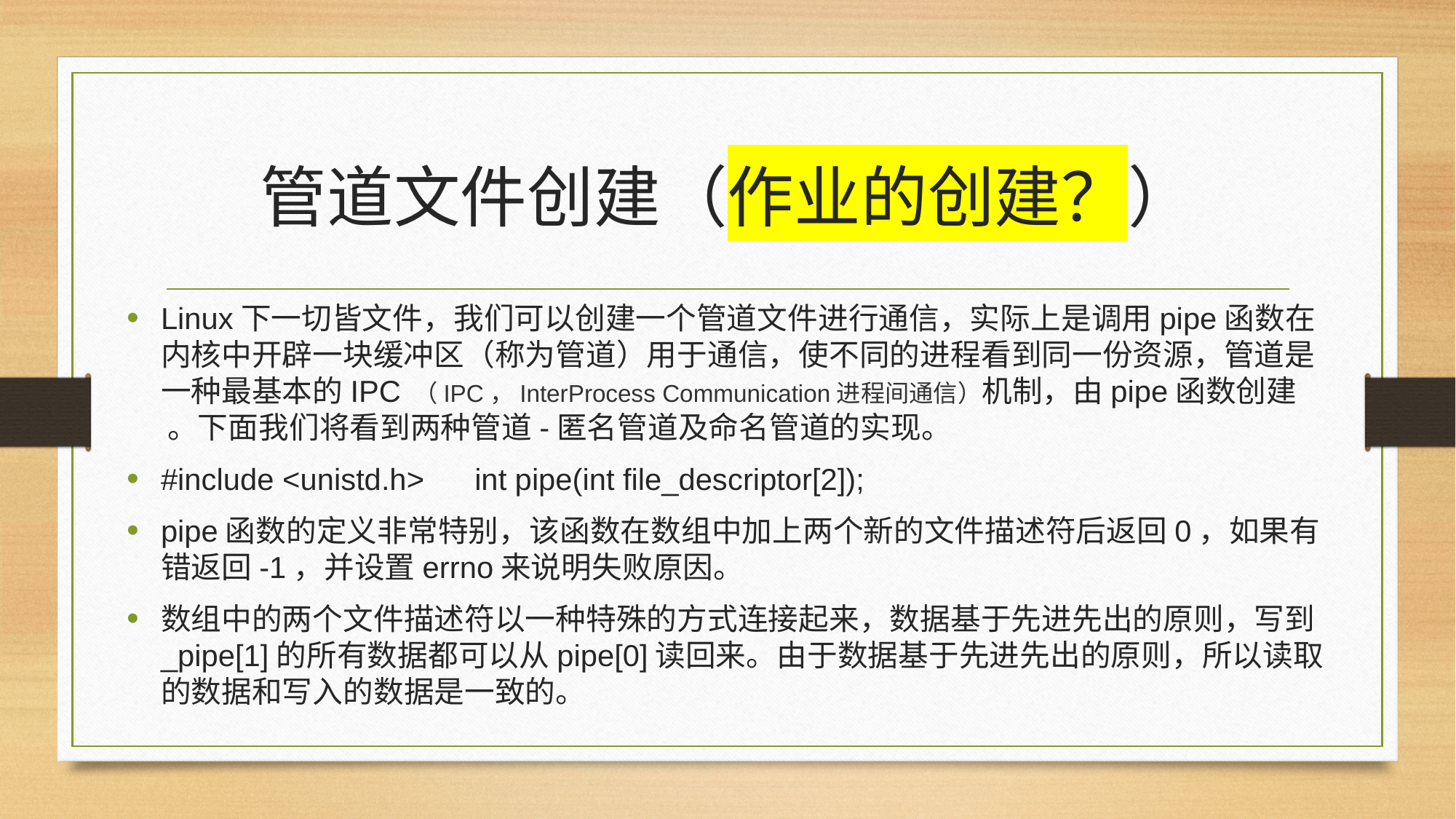

# 管道文件创建（作业的创建？）
Linux下一切皆文件，我们可以创建一个管道文件进行通信，实际上是调用pipe函数在内核中开辟一块缓冲区（称为管道）用于通信，使不同的进程看到同一份资源，管道是一种最基本的IPC （IPC，InterProcess Communication进程间通信）机制，由pipe函数创建 。下面我们将看到两种管道-匿名管道及命名管道的实现。
#include <unistd.h>      int pipe(int file_descriptor[2]);
pipe函数的定义非常特别，该函数在数组中加上两个新的文件描述符后返回0，如果有错返回-1，并设置errno来说明失败原因。
数组中的两个文件描述符以一种特殊的方式连接起来，数据基于先进先出的原则，写到_pipe[1]的所有数据都可以从pipe[0]读回来。由于数据基于先进先出的原则，所以读取的数据和写入的数据是一致的。